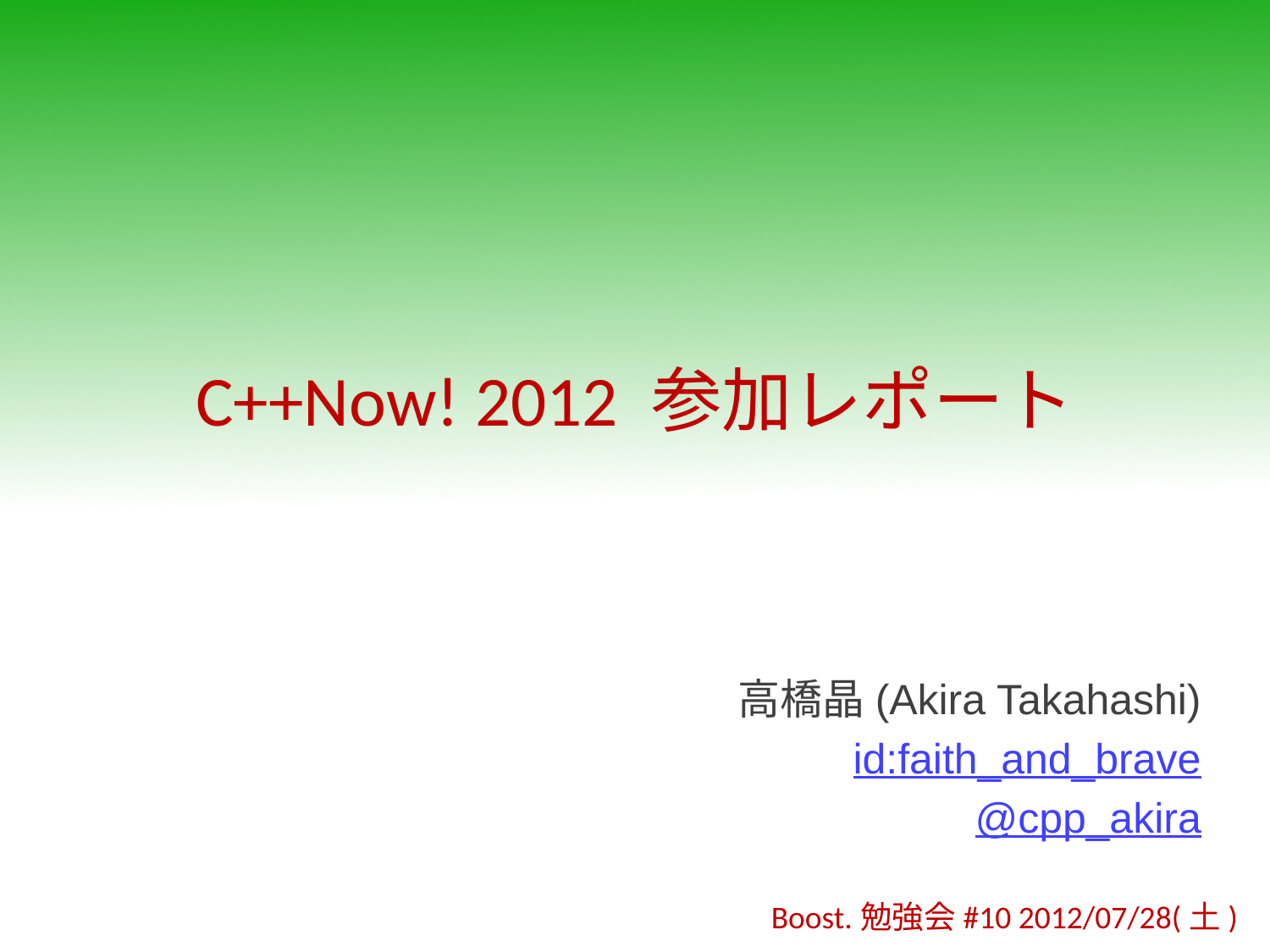

# C++Now! 2012 参加レポート
高橋晶(Akira Takahashi)
id:faith_and_brave
@cpp_akira
Boost.勉強会#10 2012/07/28(土)